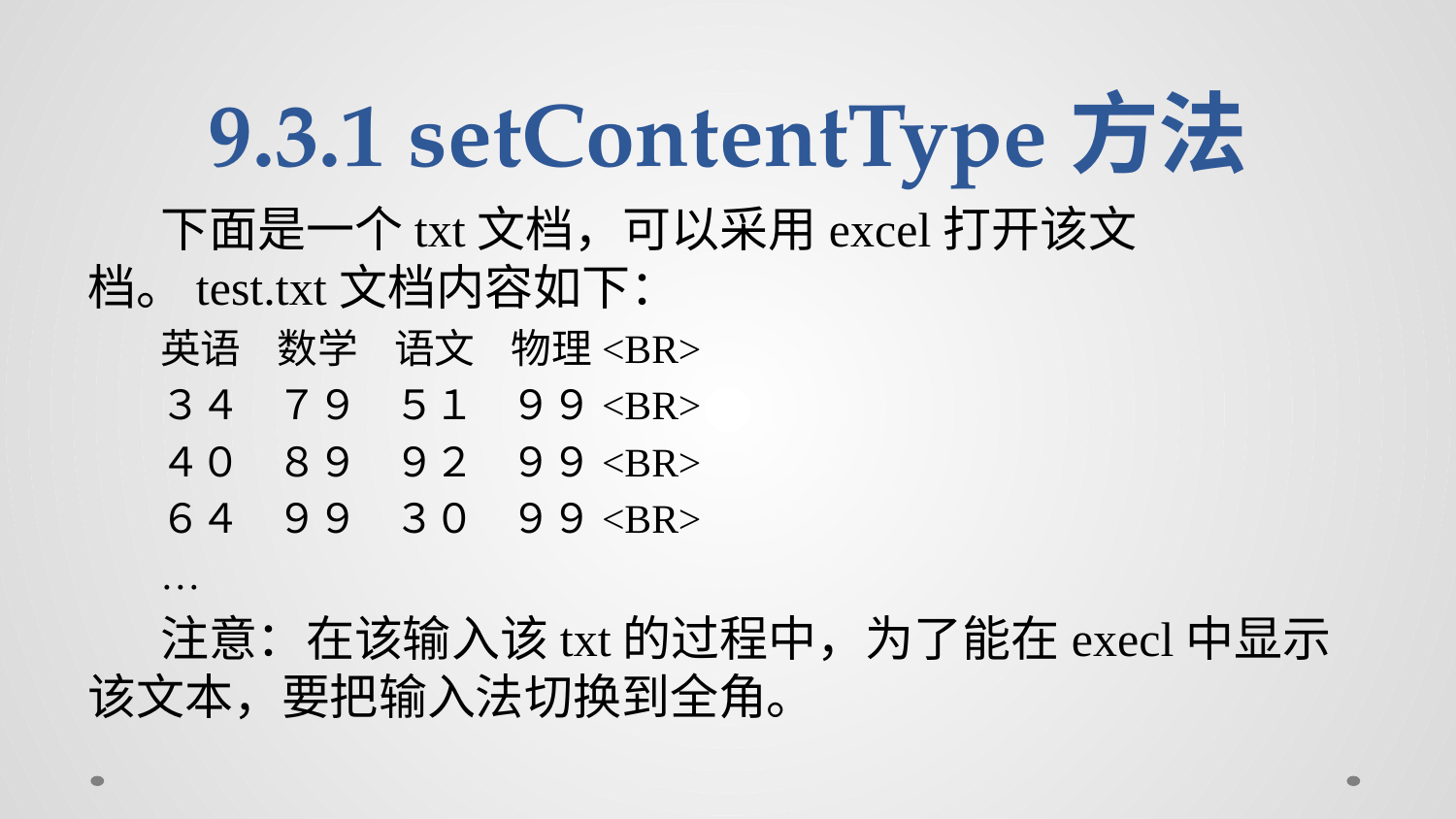

# 9.3.1 setContentType方法
下面是一个txt文档，可以采用excel打开该文档。test.txt文档内容如下：
英语    数学    语文    物理<BR>
３４    ７９    ５１    ９９<BR>
４０    ８９    ９２    ９９<BR>
６４    ９９    ３０    ９９<BR>
…
注意：在该输入该txt的过程中，为了能在execl中显示该文本，要把输入法切换到全角。